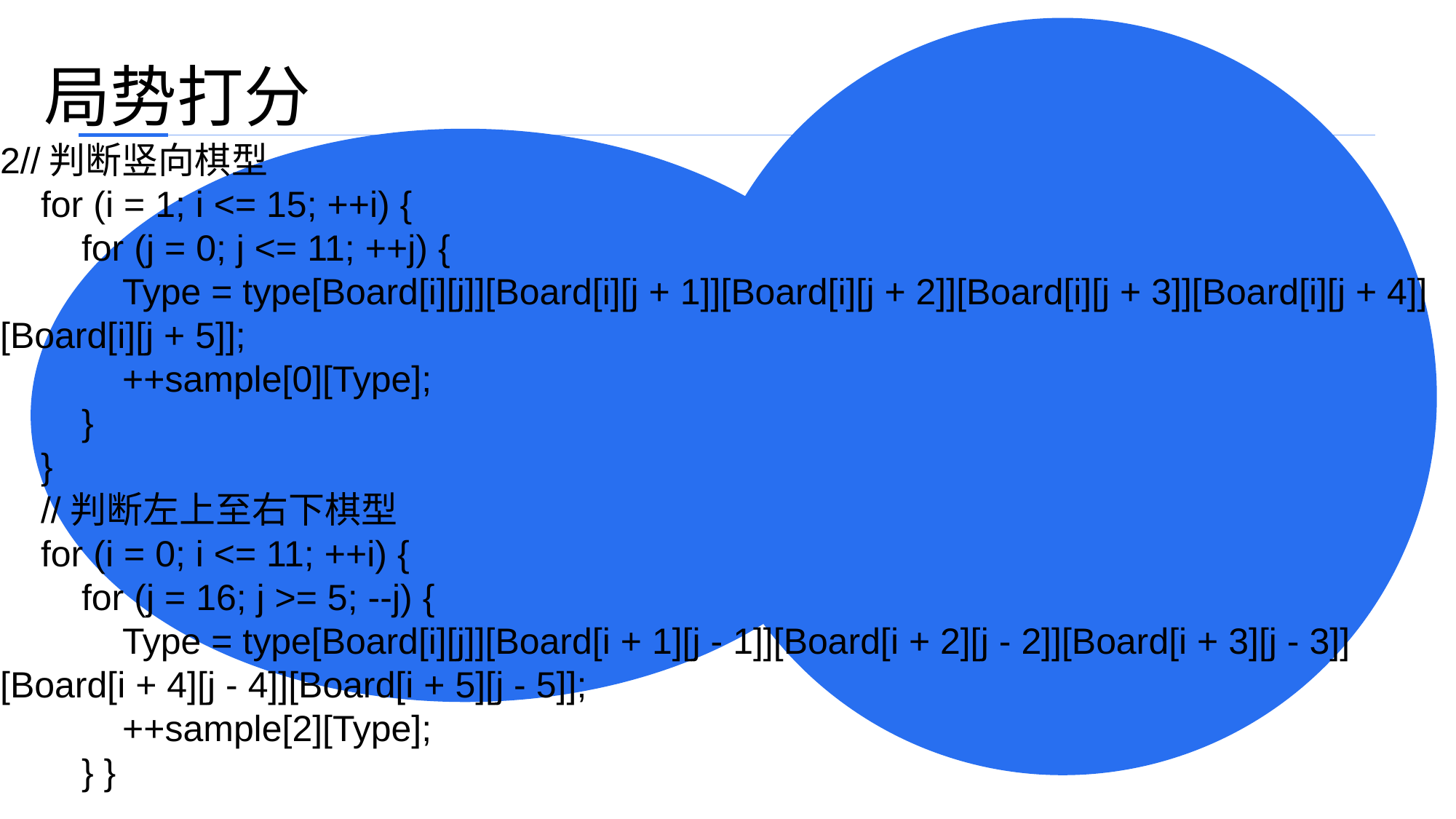

局势打分

2//判断竖向棋型
    for (i = 1; i <= 15; ++i) {
        for (j = 0; j <= 11; ++j) {
            Type = type[Board[i][j]][Board[i][j + 1]][Board[i][j + 2]][Board[i][j + 3]][Board[i][j + 4]][Board[i][j + 5]];
            ++sample[0][Type];
        }
    }
    //判断左上至右下棋型
    for (i = 0; i <= 11; ++i) {
        for (j = 16; j >= 5; --j) {
            Type = type[Board[i][j]][Board[i + 1][j - 1]][Board[i + 2][j - 2]][Board[i + 3][j - 3]][Board[i + 4][j - 4]][Board[i + 5][j - 5]];
            ++sample[2][Type];
        } }